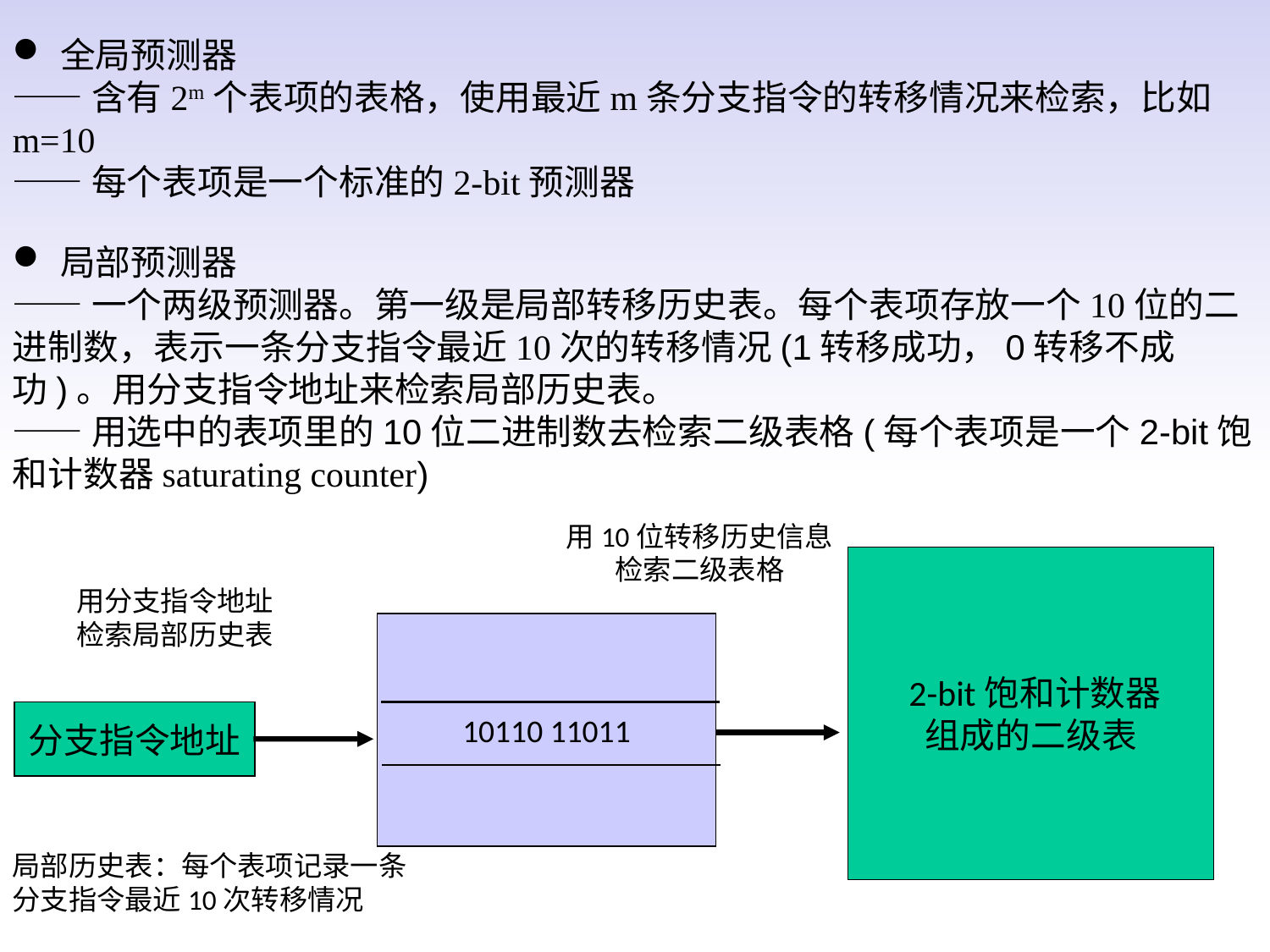

全局预测器
——含有2m个表项的表格，使用最近m条分支指令的转移情况来检索，比如m=10
——每个表项是一个标准的2-bit预测器

局部预测器
——一个两级预测器。第一级是局部转移历史表。每个表项存放一个10位的二进制数，表示一条分支指令最近10次的转移情况(1转移成功，0转移不成功)。用分支指令地址来检索局部历史表。
——用选中的表项里的10位二进制数去检索二级表格(每个表项是一个2-bit饱和计数器saturating counter)
用10位转移历史信息检索二级表格
 2-bit饱和计数器
组成的二级表
用分支指令地址
检索局部历史表
10110 11011
分支指令地址

局部历史表：每个表项记录一条分支指令最近10次转移情况